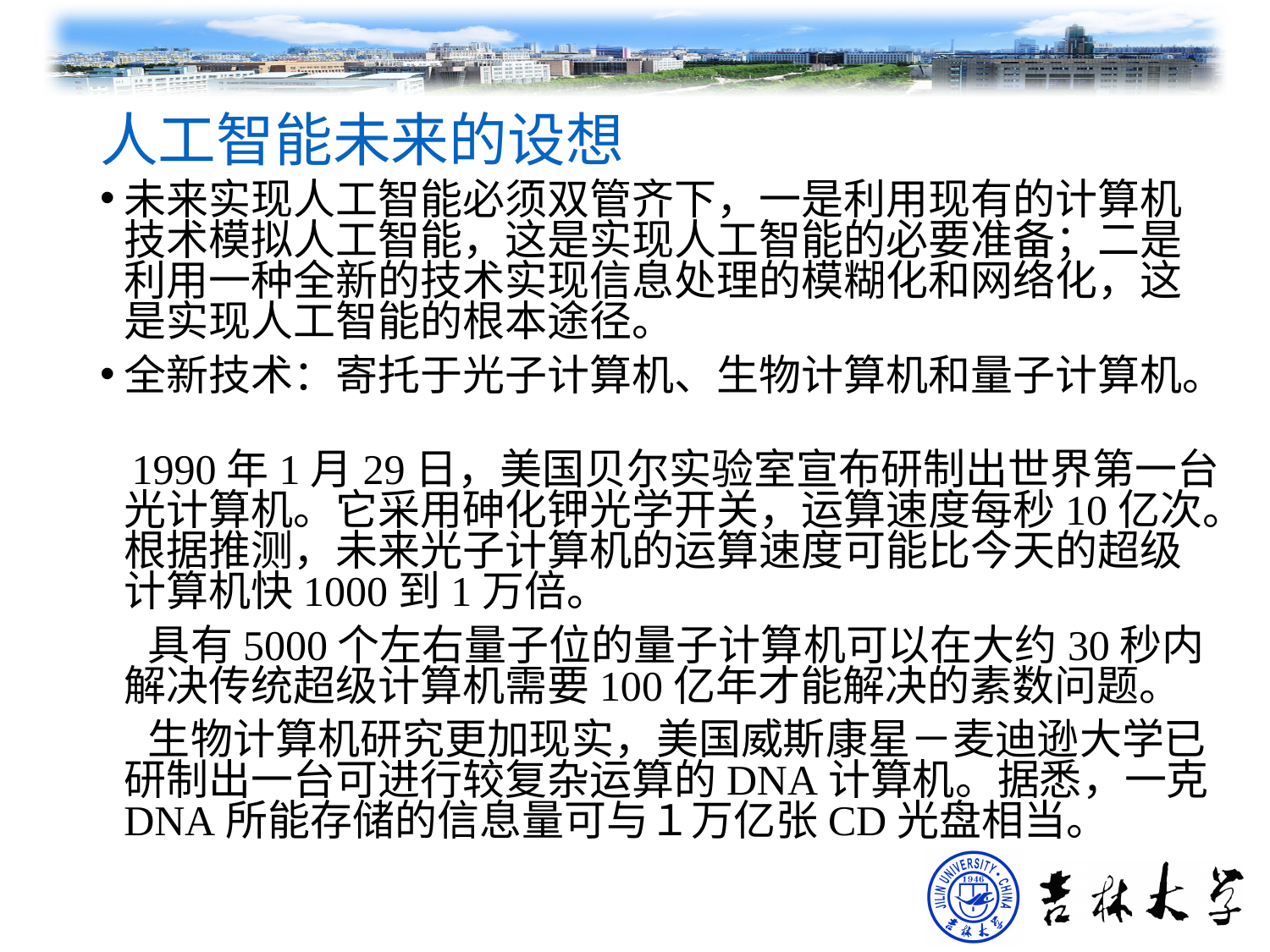

# 人工智能未来的设想
未来实现人工智能必须双管齐下，一是利用现有的计算机技术模拟人工智能，这是实现人工智能的必要准备；二是利用一种全新的技术实现信息处理的模糊化和网络化，这是实现人工智能的根本途径。
全新技术：寄托于光子计算机、生物计算机和量子计算机。
   1990年1月29日，美国贝尔实验室宣布研制出世界第一台光计算机。它采用砷化钾光学开关，运算速度每秒10亿次。根据推测，未来光子计算机的运算速度可能比今天的超级计算机快1000到1万倍。
    具有5000个左右量子位的量子计算机可以在大约30秒内解决传统超级计算机需要100亿年才能解决的素数问题。
    生物计算机研究更加现实，美国威斯康星－麦迪逊大学已研制出一台可进行较复杂运算的DNA计算机。据悉，一克DNA所能存储的信息量可与１万亿张CD光盘相当。